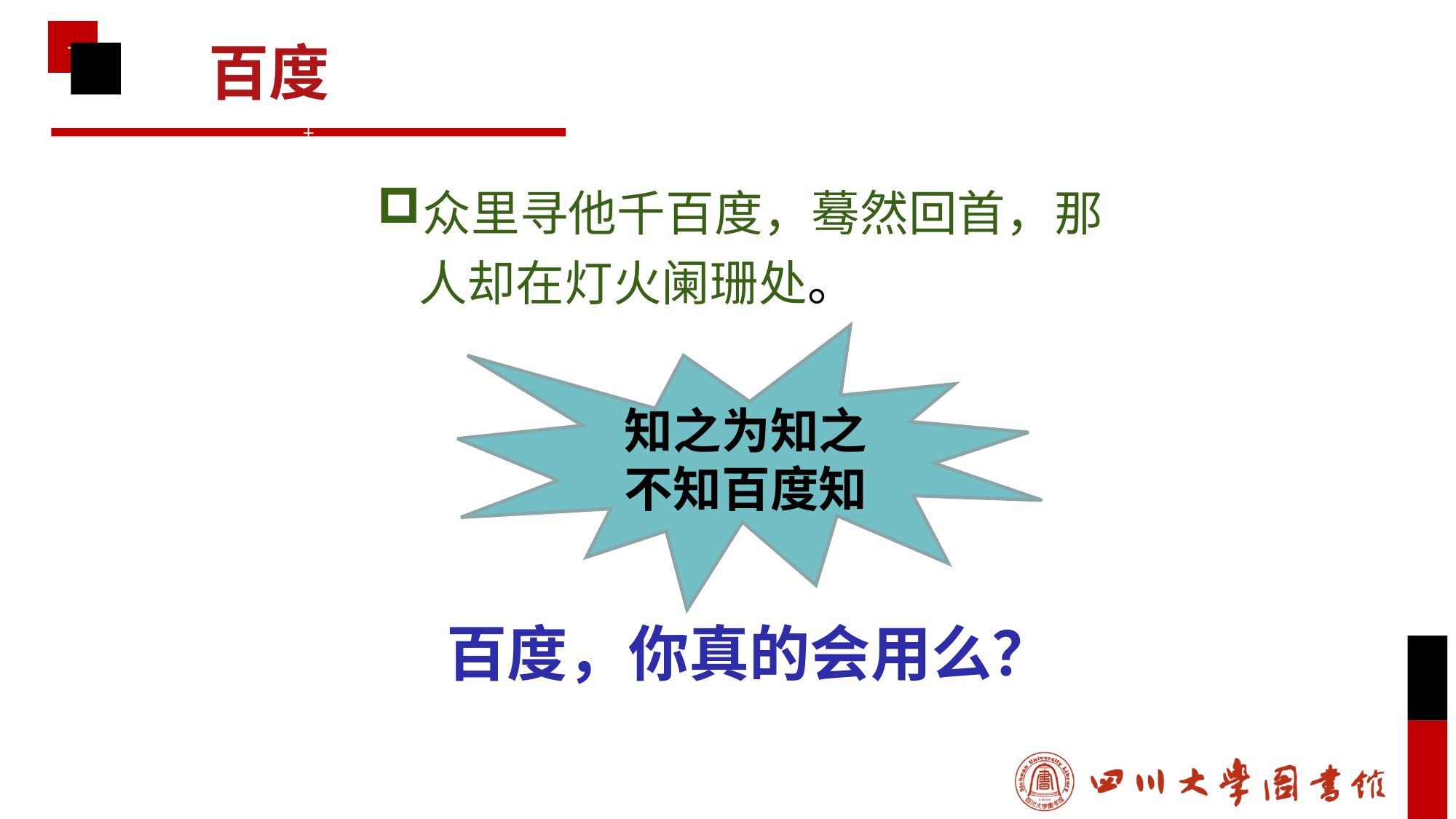

百度
众里寻他千百度，蓦然回首，那人却在灯火阑珊处。
知之为知之
不知百度知
百度，你真的会用么？